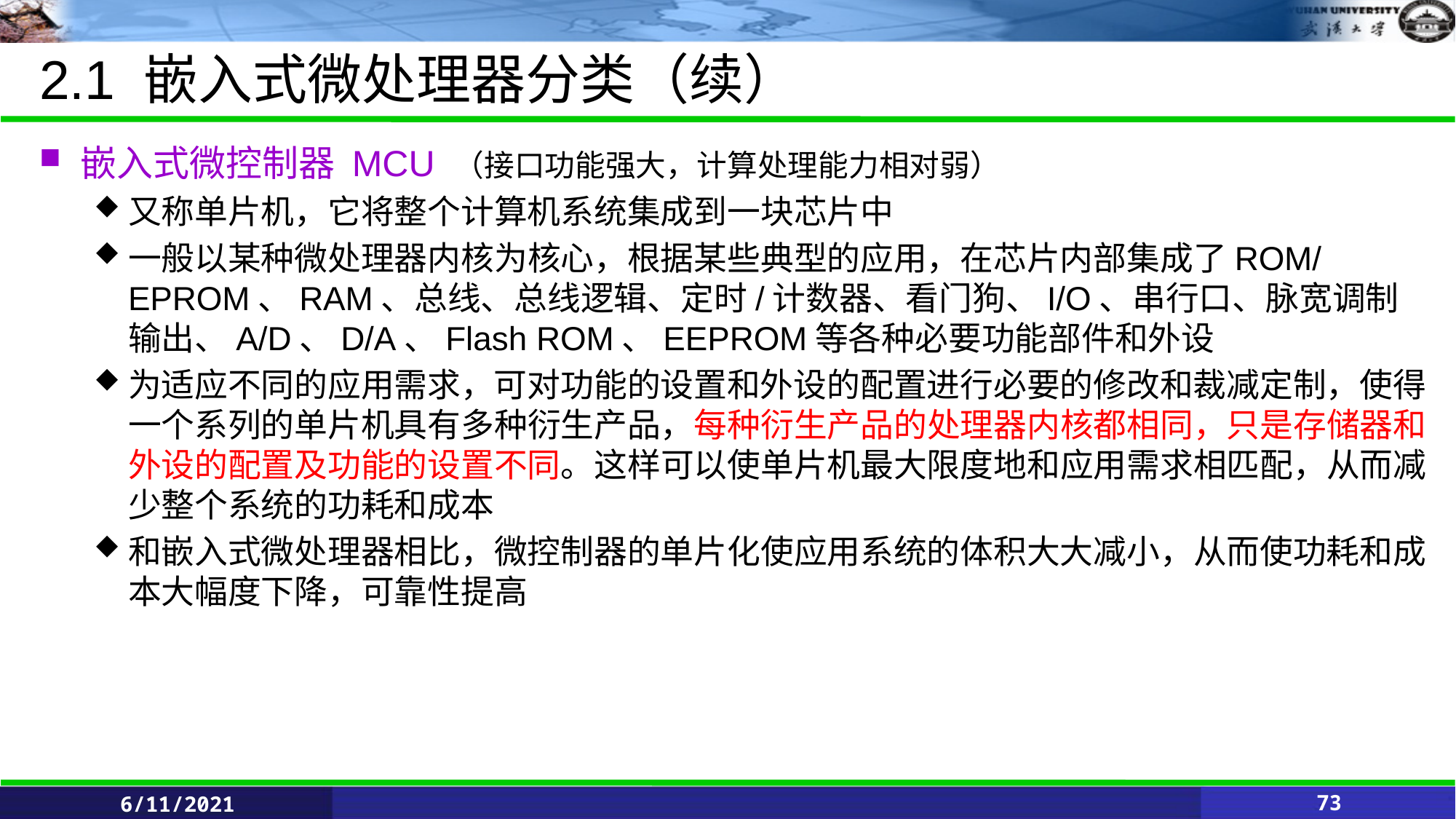

# 2.1 嵌入式微处理器分类（续）
嵌入式微控制器 MCU （接口功能强大，计算处理能力相对弱）
又称单片机，它将整个计算机系统集成到一块芯片中
一般以某种微处理器内核为核心，根据某些典型的应用，在芯片内部集成了ROM/EPROM、RAM、总线、总线逻辑、定时/计数器、看门狗、I/O、串行口、脉宽调制输出、A/D、D/A、Flash ROM、EEPROM等各种必要功能部件和外设
为适应不同的应用需求，可对功能的设置和外设的配置进行必要的修改和裁减定制，使得一个系列的单片机具有多种衍生产品，每种衍生产品的处理器内核都相同，只是存储器和外设的配置及功能的设置不同。这样可以使单片机最大限度地和应用需求相匹配，从而减少整个系统的功耗和成本
和嵌入式微处理器相比，微控制器的单片化使应用系统的体积大大减小，从而使功耗和成本大幅度下降，可靠性提高
6/11/2021

73